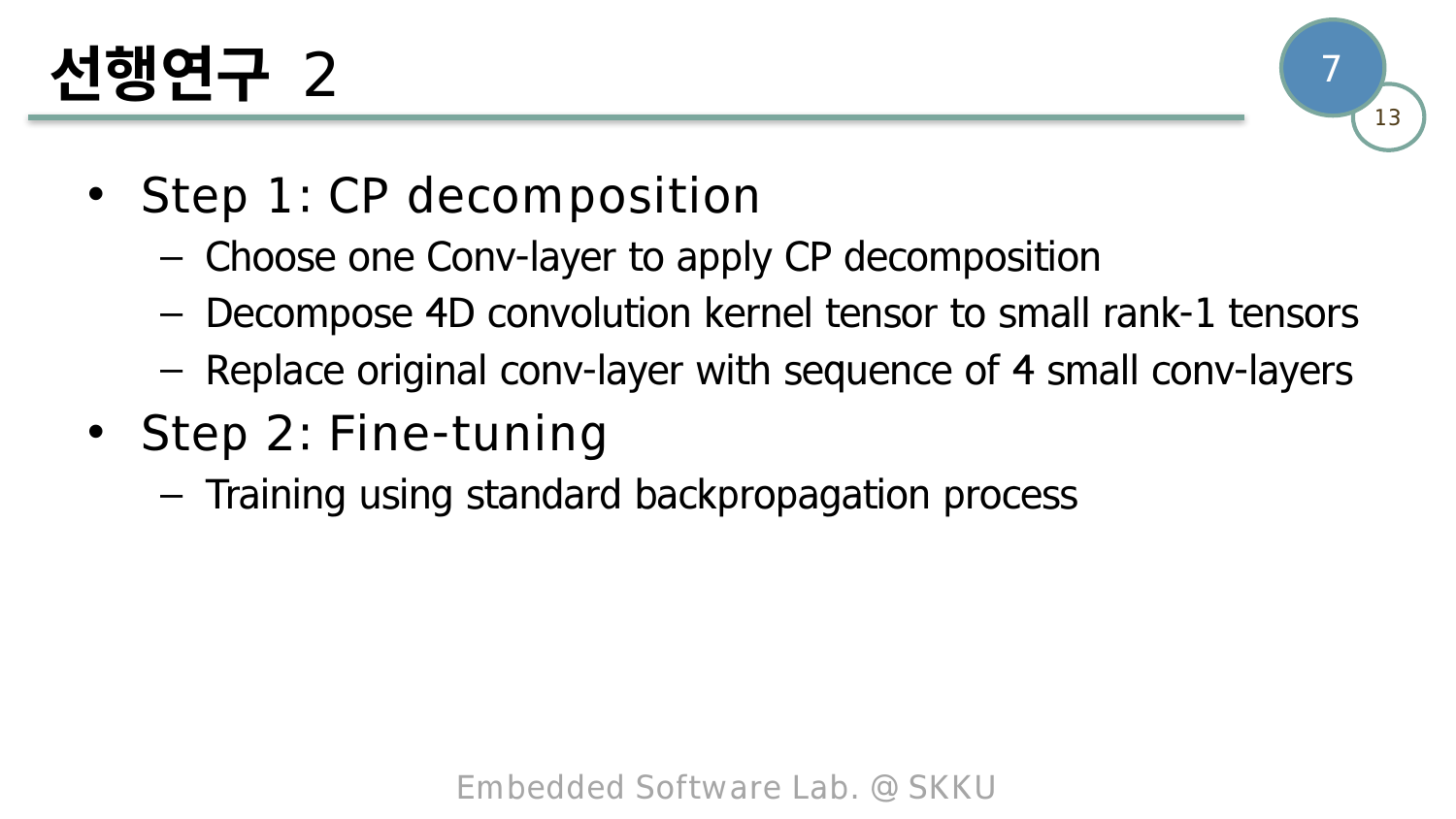

# 선행연구 2
Step 1: CP decomposition
Choose one Conv-layer to apply CP decomposition
Decompose 4D convolution kernel tensor to small rank-1 tensors
Replace original conv-layer with sequence of 4 small conv-layers
Step 2: Fine-tuning
Training using standard backpropagation process